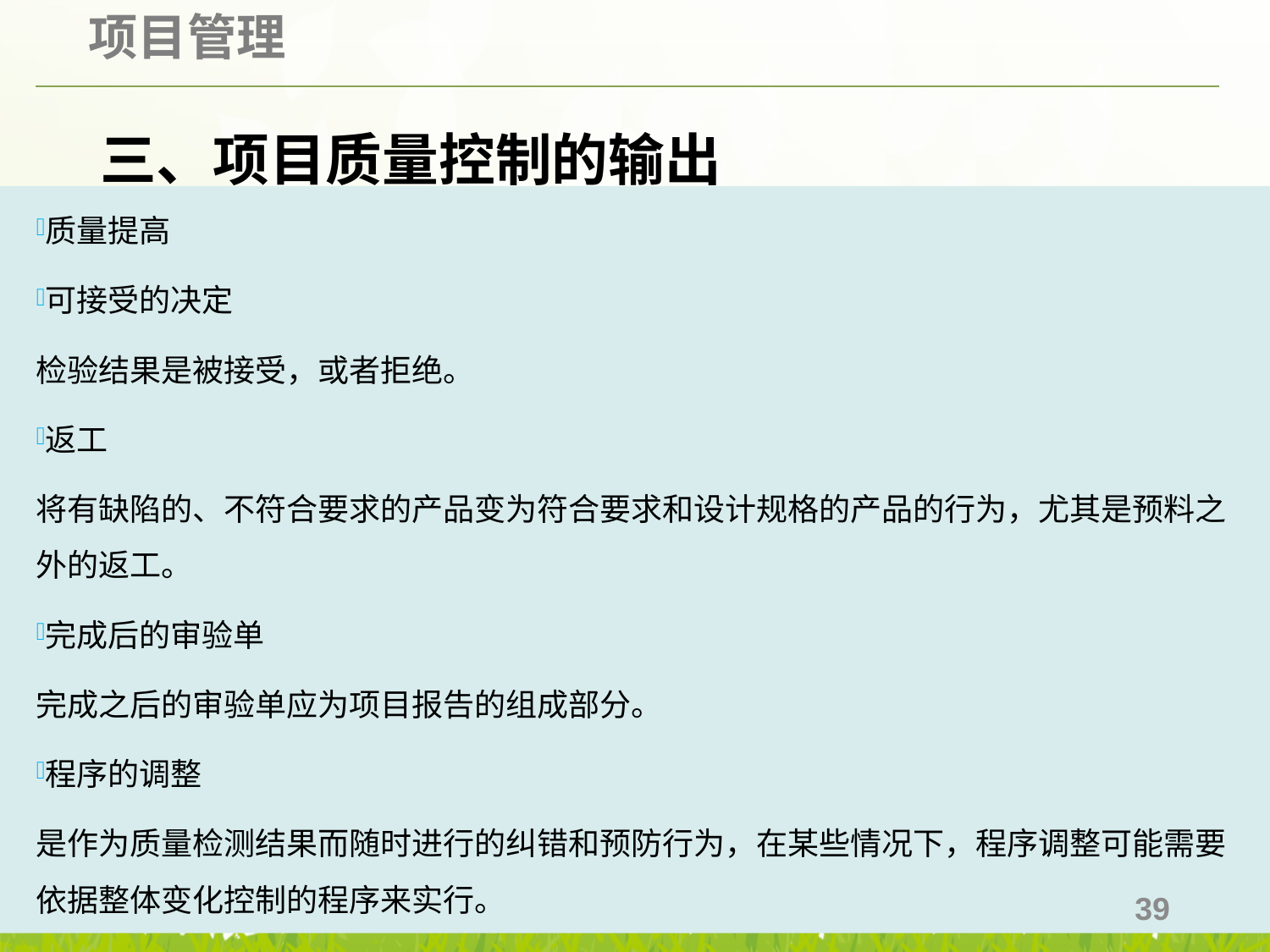

# 三、项目质量控制的输出
质量提高
可接受的决定
检验结果是被接受，或者拒绝。
返工
将有缺陷的、不符合要求的产品变为符合要求和设计规格的产品的行为，尤其是预料之外的返工。
完成后的审验单
完成之后的审验单应为项目报告的组成部分。
程序的调整
是作为质量检测结果而随时进行的纠错和预防行为，在某些情况下，程序调整可能需要依据整体变化控制的程序来实行。

39